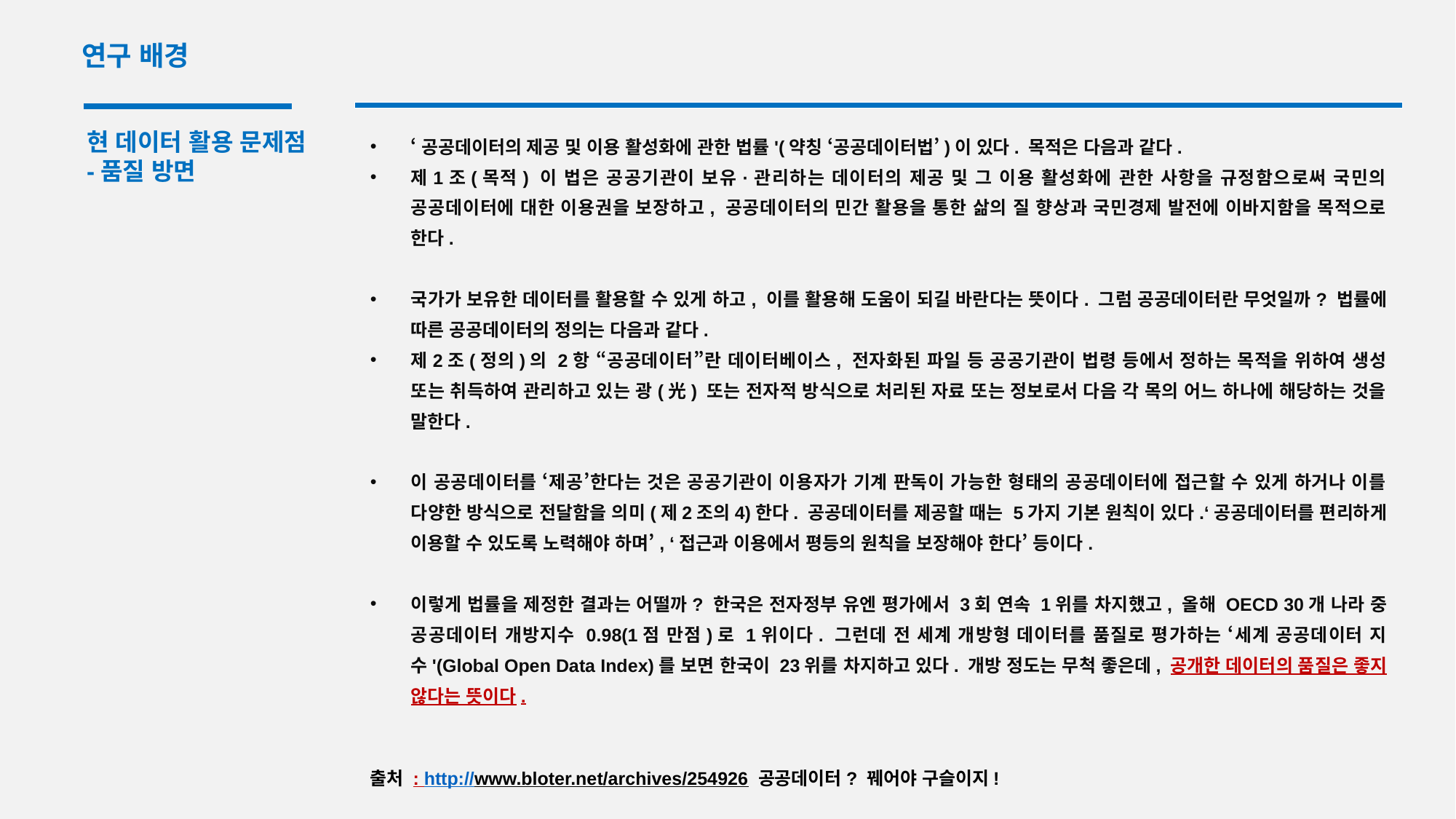

연구 배경

현 데이터 활용 문제점
-품질 방면
‘공공데이터의 제공 및 이용 활성화에 관한 법률'(약칭 ‘공공데이터법’)이 있다. 목적은 다음과 같다.
제1조(목적) 이 법은 공공기관이 보유·관리하는 데이터의 제공 및 그 이용 활성화에 관한 사항을 규정함으로써 국민의 공공데이터에 대한 이용권을 보장하고, 공공데이터의 민간 활용을 통한 삶의 질 향상과 국민경제 발전에 이바지함을 목적으로 한다.

국가가 보유한 데이터를 활용할 수 있게 하고, 이를 활용해 도움이 되길 바란다는 뜻이다. 그럼 공공데이터란 무엇일까? 법률에 따른 공공데이터의 정의는 다음과 같다.
제2조(정의)의 2항 “공공데이터”란 데이터베이스, 전자화된 파일 등 공공기관이 법령 등에서 정하는 목적을 위하여 생성 또는 취득하여 관리하고 있는 광(光) 또는 전자적 방식으로 처리된 자료 또는 정보로서 다음 각 목의 어느 하나에 해당하는 것을 말한다.

이 공공데이터를 ‘제공’한다는 것은 공공기관이 이용자가 기계 판독이 가능한 형태의 공공데이터에 접근할 수 있게 하거나 이를 다양한 방식으로 전달함을 의미(제2조의4)한다. 공공데이터를 제공할 때는 5가지 기본 원칙이 있다.‘공공데이터를 편리하게 이용할 수 있도록 노력해야 하며’, ‘접근과 이용에서 평등의 원칙을 보장해야 한다’ 등이다.

이렇게 법률을 제정한 결과는 어떨까? 한국은 전자정부 유엔 평가에서 3회 연속 1위를 차지했고, 올해 OECD 30개 나라 중 공공데이터 개방지수 0.98(1점 만점)로 1위이다. 그런데 전 세계 개방형 데이터를 품질로 평가하는 ‘세계 공공데이터 지수'(Global Open Data Index)를 보면 한국이 23위를 차지하고 있다. 개방 정도는 무척 좋은데, 공개한 데이터의 품질은 좋지 않다는 뜻이다.

출처 : http://www.bloter.net/archives/254926 공공데이터? 꿰어야 구슬이지!